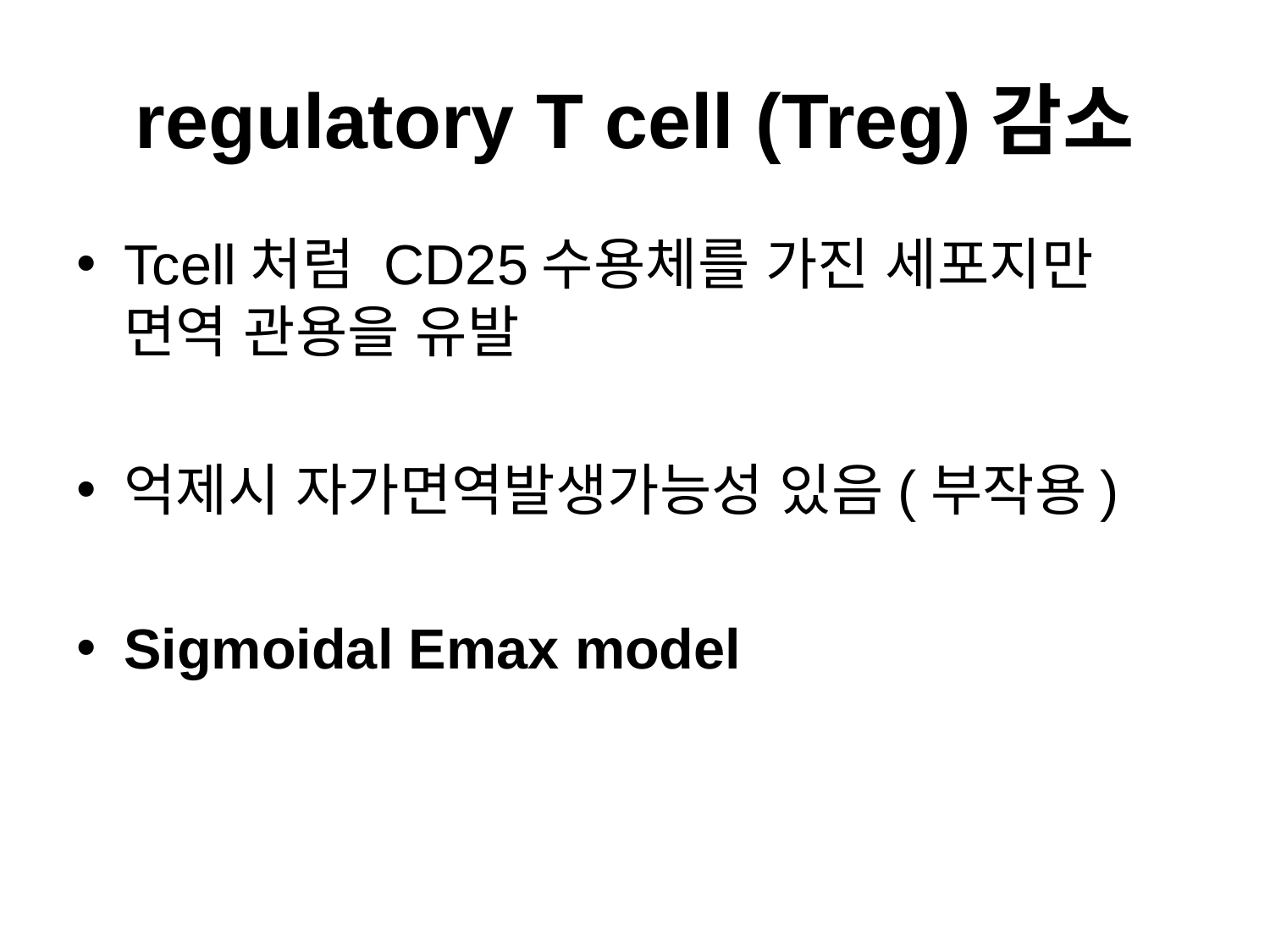

# regulatory T cell (Treg)감소
Tcell처럼 CD25수용체를 가진 세포지만 면역 관용을 유발

억제시 자가면역발생가능성 있음(부작용)

Sigmoidal Emax model